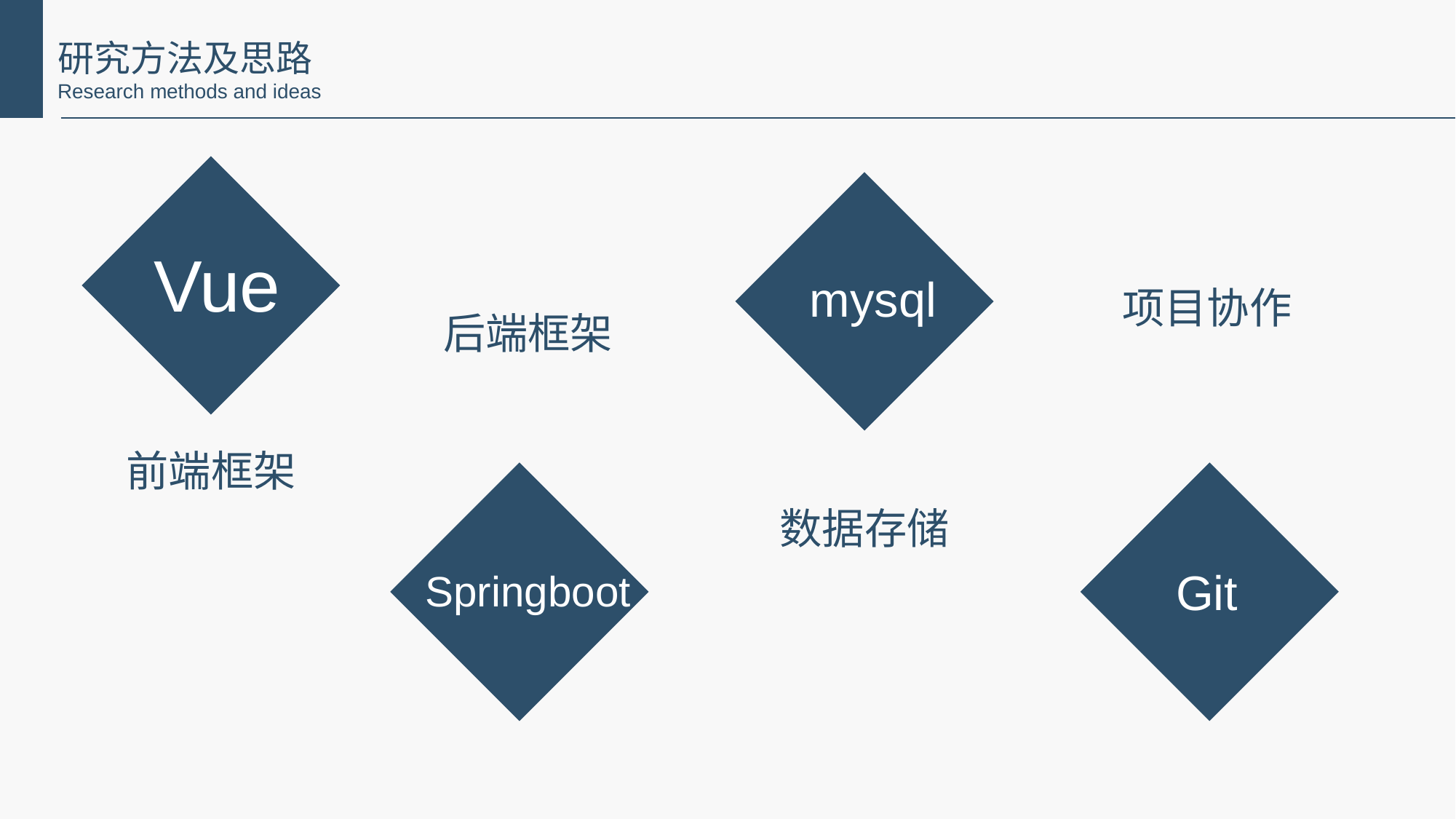

研究方法及思路
Research methods and ideas

Vue
mysql
项目协作
后端框架
前端框架

数据存储
Git
Springboot